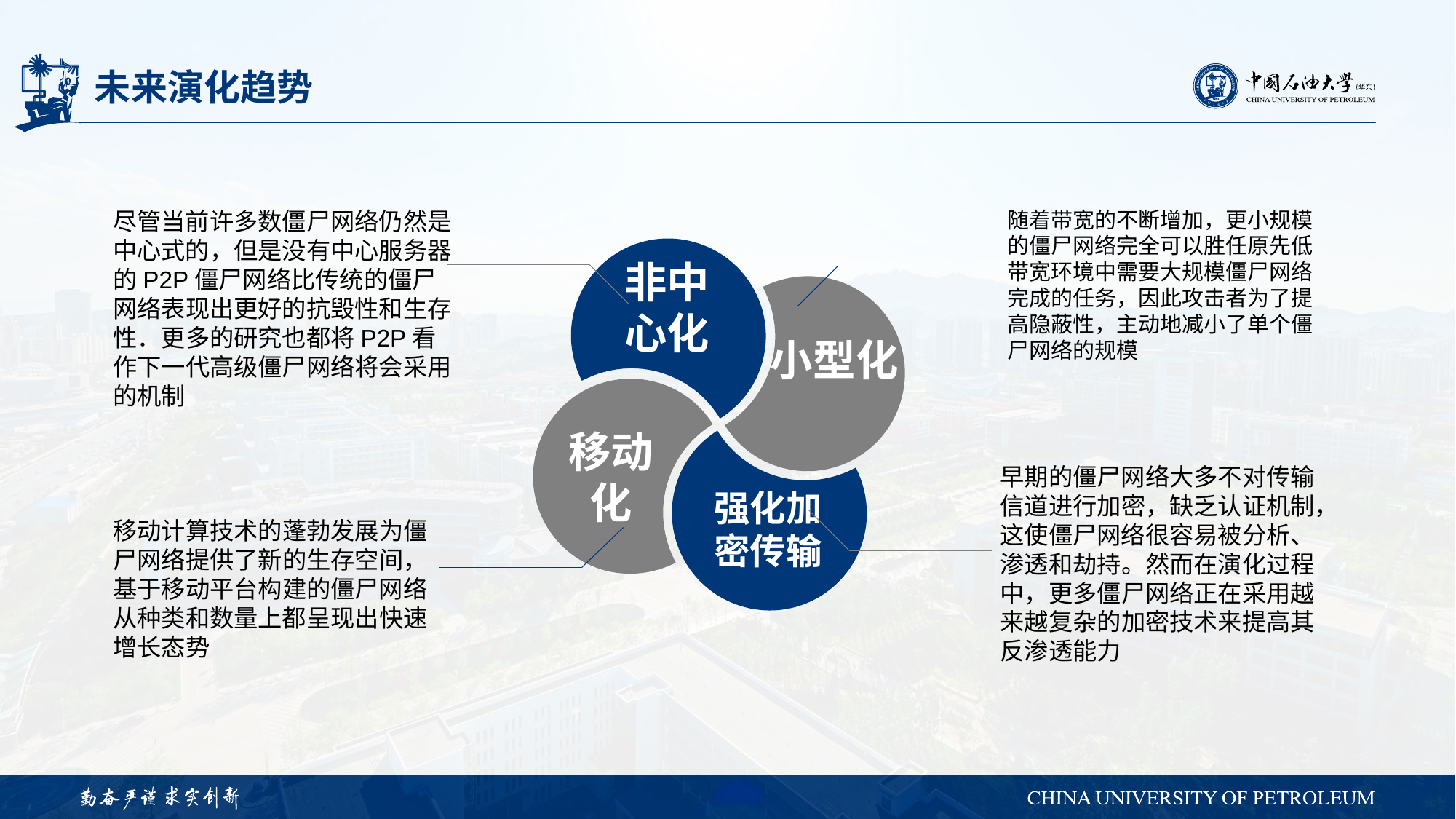

# 未来演化趋势
尽管当前许多数僵尸网络仍然是中心式的，但是没有中心服务器的P2P僵尸网络比传统的僵尸网络表现出更好的抗毁性和生存性．更多的研究也都将P2P看作下一代高级僵尸网络将会采用的机制

非中心化
随着带宽的不断增加，更小规模的僵尸网络完全可以胜任原先低带宽环境中需要大规模僵尸网络完成的任务，因此攻击者为了提高隐蔽性，主动地减小了单个僵尸网络的规模

小型化

移动化
移动计算技术的蓬勃发展为僵尸网络提供了新的生存空间，基于移动平台构建的僵尸网络从种类和数量上都呈现出快速增长态势

强化加密传输
早期的僵尸网络大多不对传输信道进行加密，缺乏认证机制，这使僵尸网络很容易被分析、渗透和劫持。然而在演化过程中，更多僵尸网络正在采用越来越复杂的加密技术来提高其反渗透能力